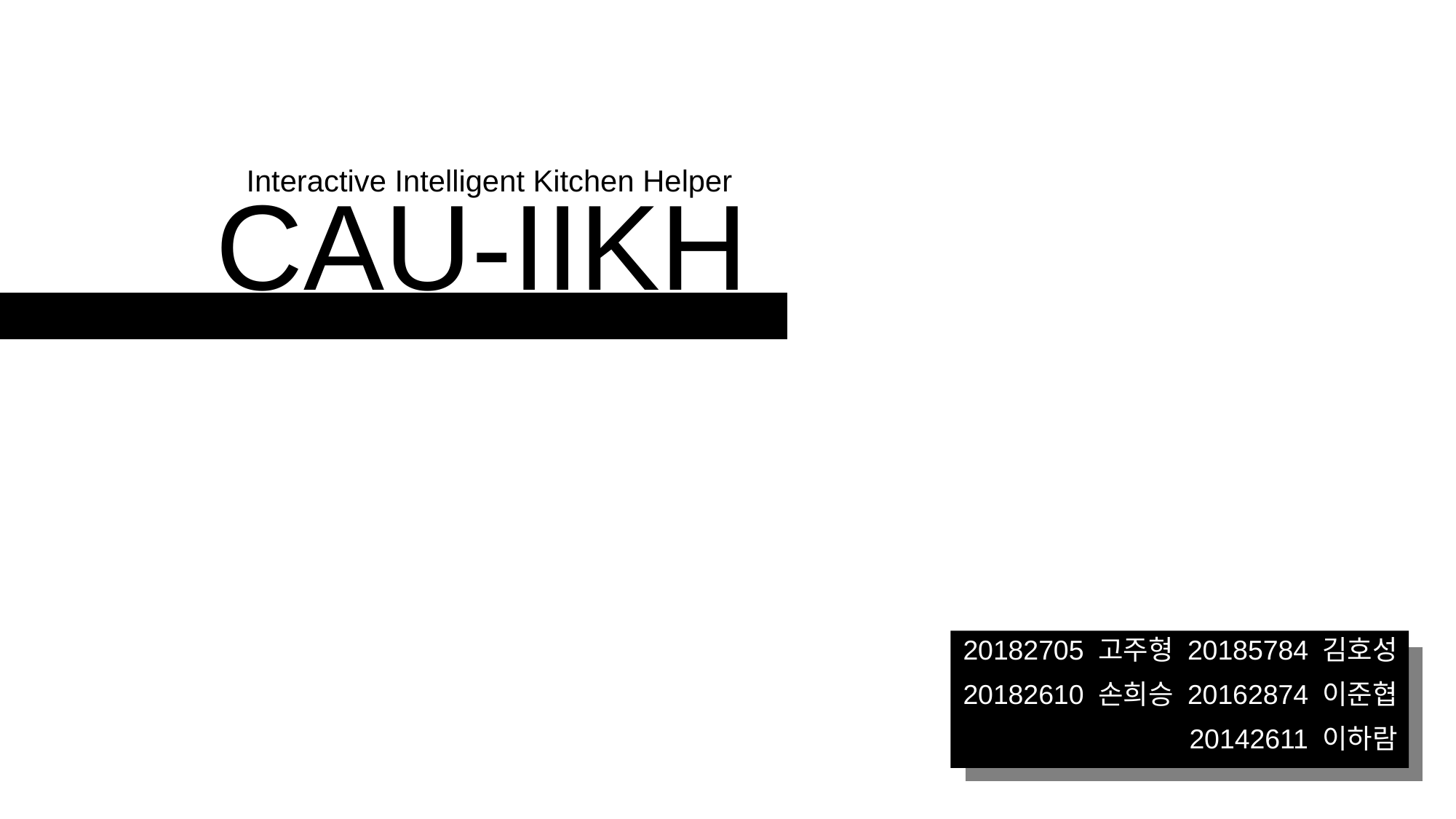

# CAU-IIKH
Interactive Intelligent Kitchen Helper

20182705 고주형 20185784 김호성
20182610 손희승 20162874 이준협
20142611 이하람